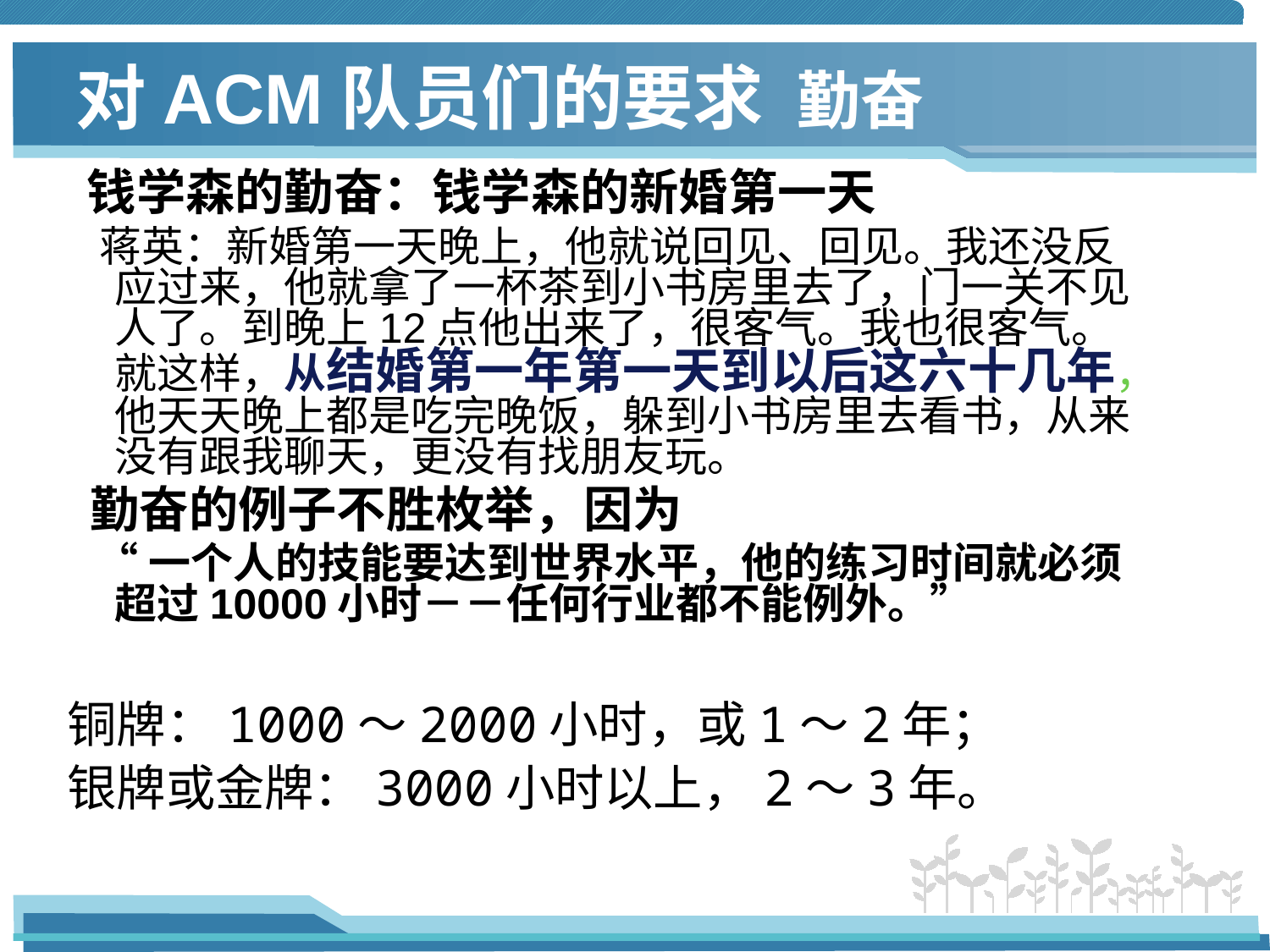

# 对ACM队员们的要求  勤奋
 钱学森的勤奋：钱学森的新婚第一天
   蒋英：新婚第一天晚上，他就说回见、回见。我还没反应过来，他就拿了一杯茶到小书房里去了，门一关不见人了。到晚上12点他出来了，很客气。我也很客气。就这样，从结婚第一年第一天到以后这六十几年，他天天晚上都是吃完晚饭，躲到小书房里去看书，从来没有跟我聊天，更没有找朋友玩。
 勤奋的例子不胜枚举，因为
   “一个人的技能要达到世界水平，他的练习时间就必须超过10000小时－－任何行业都不能例外。”

铜牌：1000～2000小时，或1～2年；
银牌或金牌：3000小时以上，2～3年。